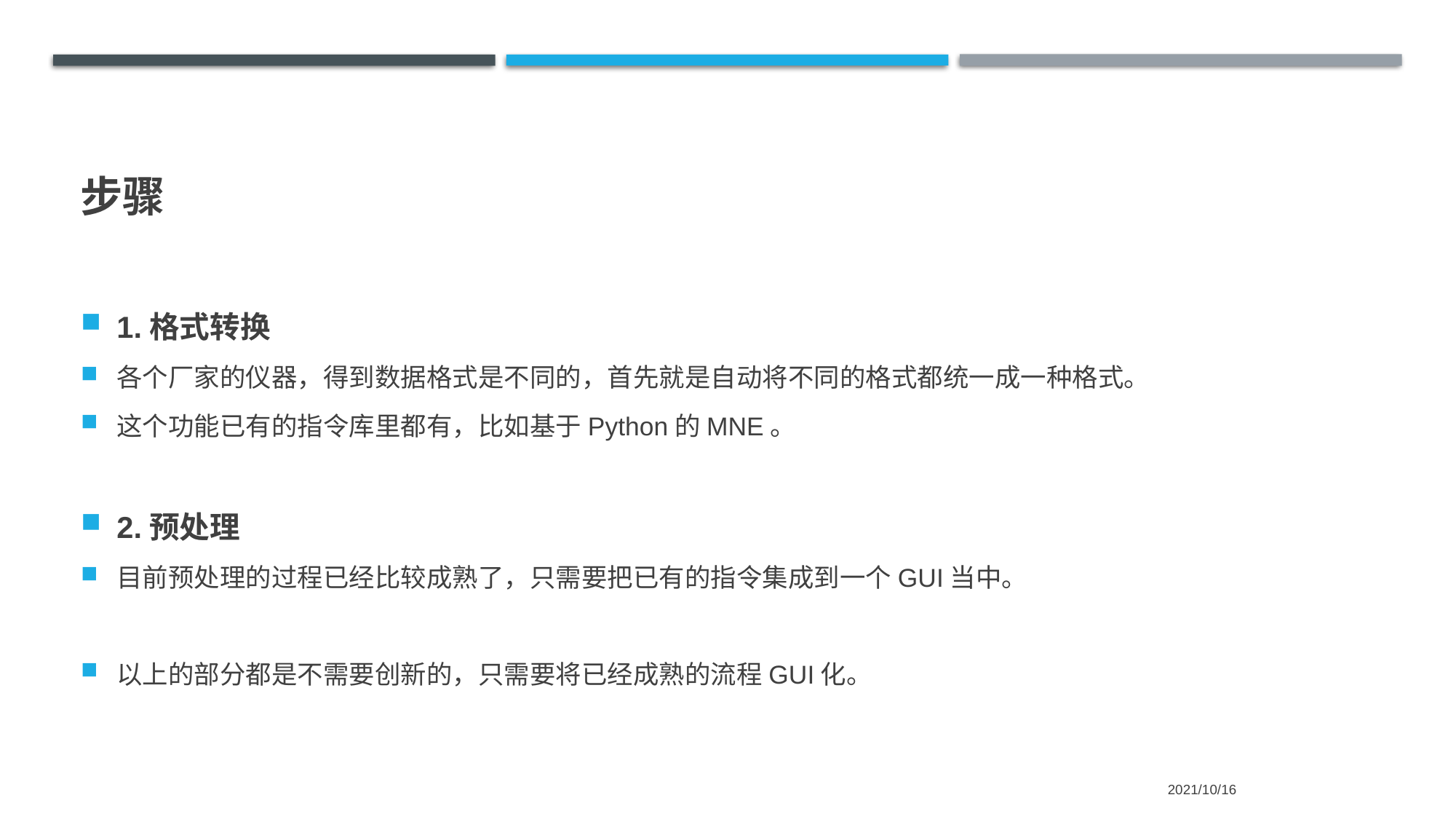

# 步骤
1.格式转换
各个厂家的仪器，得到数据格式是不同的，首先就是自动将不同的格式都统一成一种格式。
这个功能已有的指令库里都有，比如基于Python的MNE。

2.预处理
目前预处理的过程已经比较成熟了，只需要把已有的指令集成到一个GUI当中。

以上的部分都是不需要创新的，只需要将已经成熟的流程GUI化。
2021/10/16